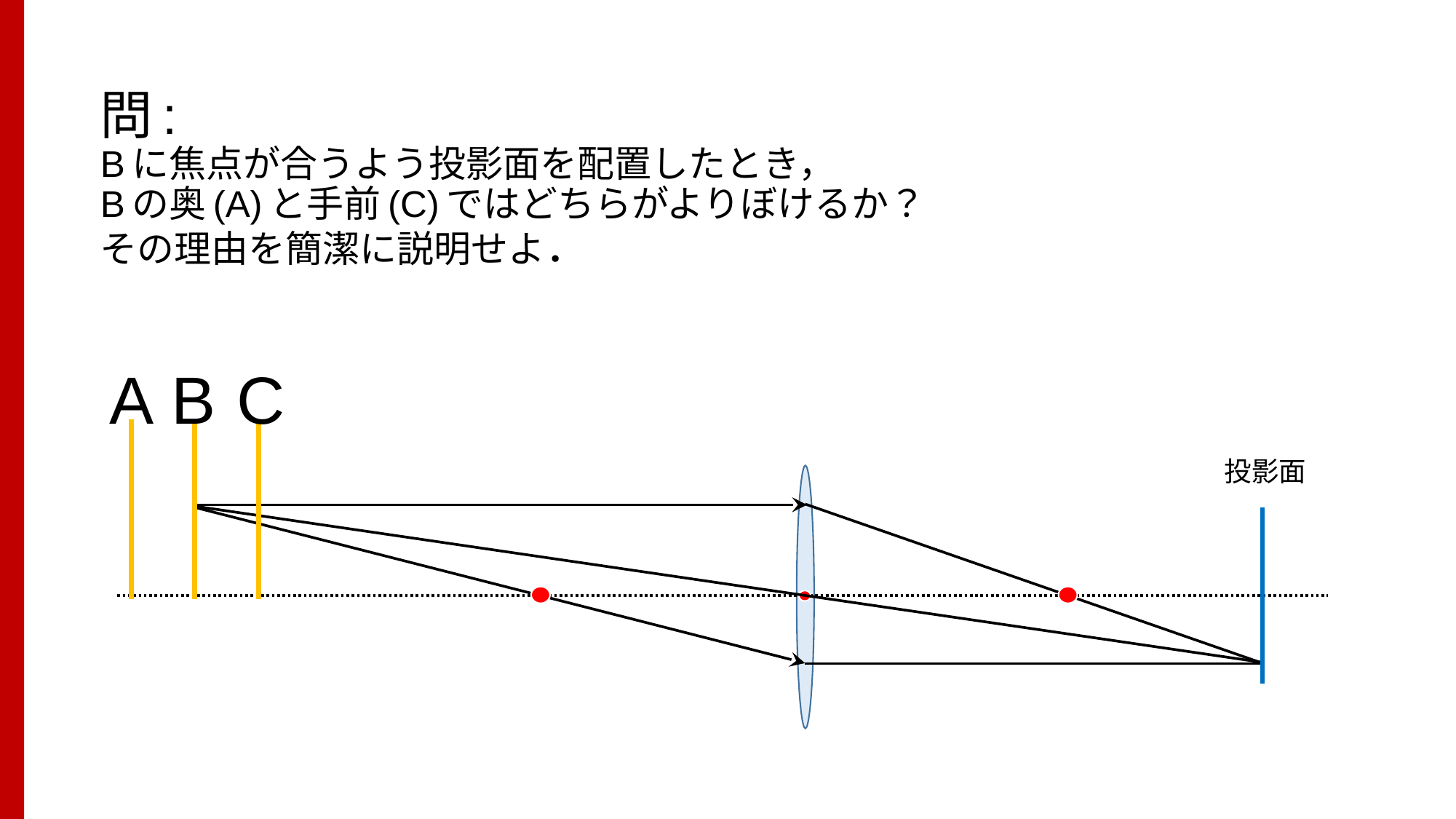

# 問: Bに焦点が合うよう投影面を配置したとき， Bの奥(A)と手前(C)ではどちらがよりぼけるか？ その理由を簡潔に説明せよ．
A
B
C
投影面